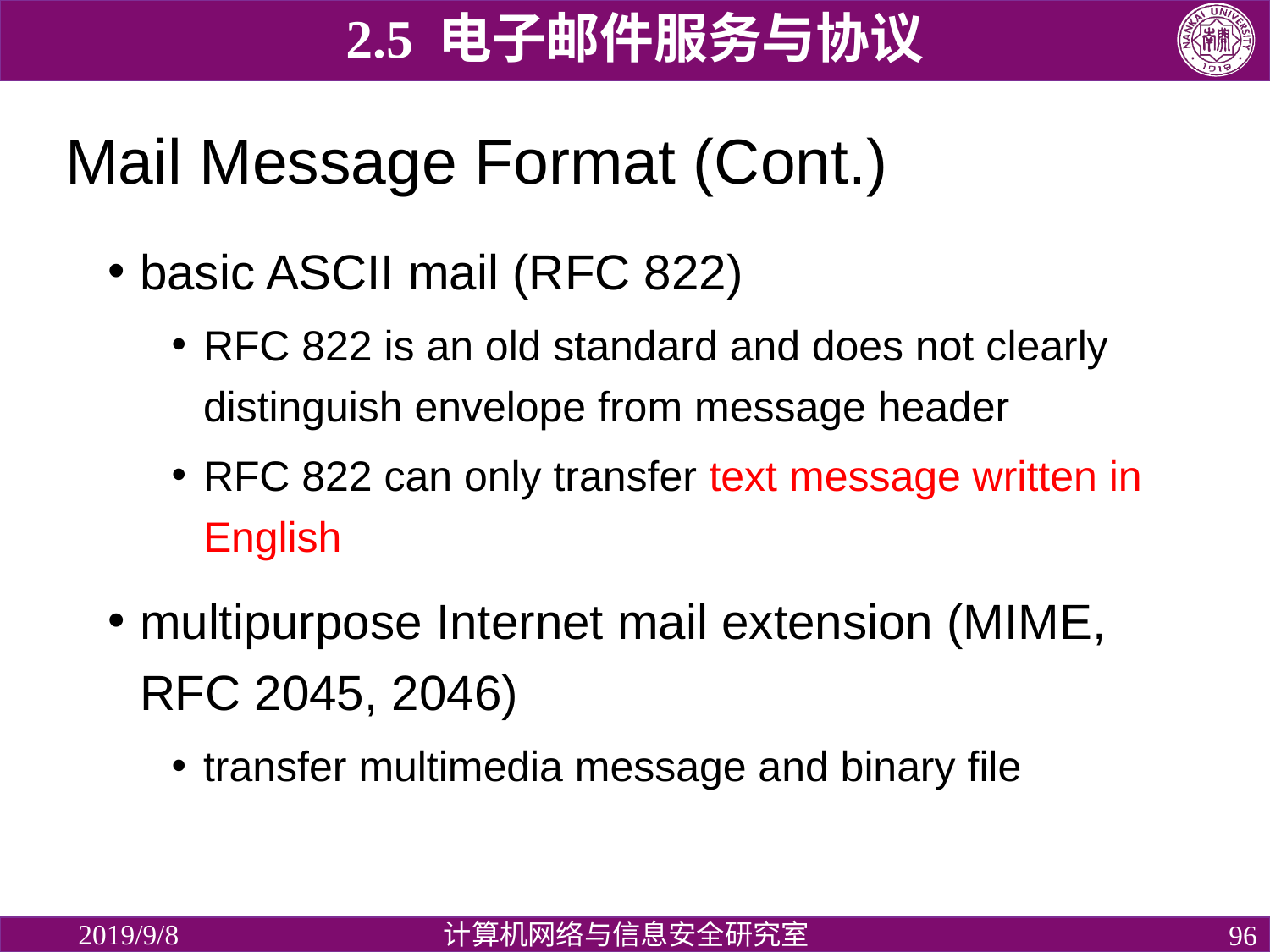

2.5 电子邮件服务与协议
# Mail Message Format (Cont.)
basic ASCII mail (RFC 822)
RFC 822 is an old standard and does not clearly distinguish envelope from message header
RFC 822 can only transfer text message written in English
multipurpose Internet mail extension (MIME, RFC 2045, 2046)
transfer multimedia message and binary file